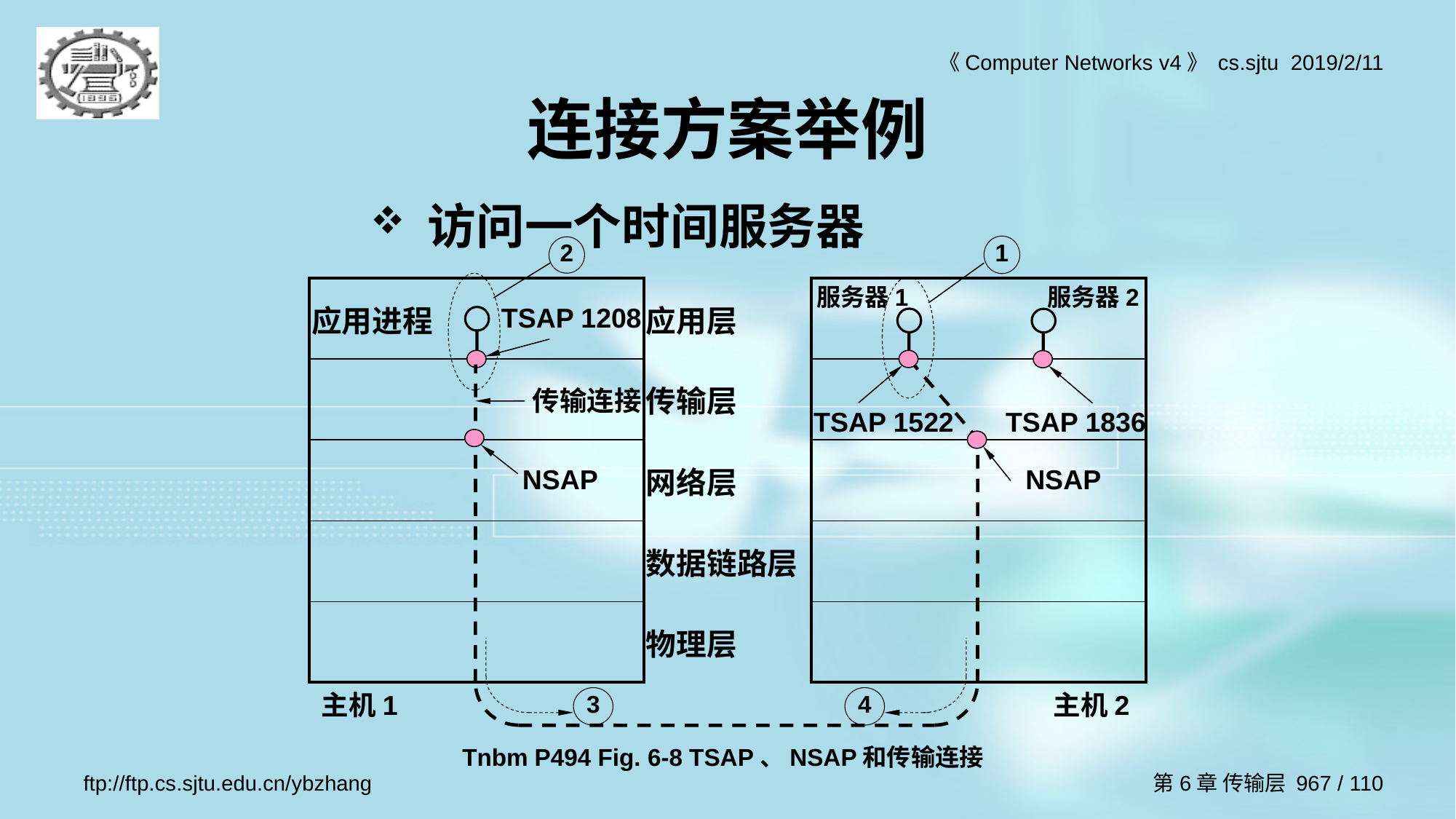

# 连接方案举例
访问一个时间服务器
1

服务器1
服务器2

2

| 应用进程 | TSAP 1208 | 应用层 |  |  |
| --- | --- | --- | --- | --- |
|  | 传输连接 | 传输层 | TSAP 1522 | TSAP 1836 |
|  | NSAP | 网络层 |  | NSAP |
|  |  | 数据链路层 |  |  |
|  |  | 物理层 |  |  |

3

4

主机1
主机2

Tnbm P494 Fig. 6-8 TSAP、NSAP和传输连接